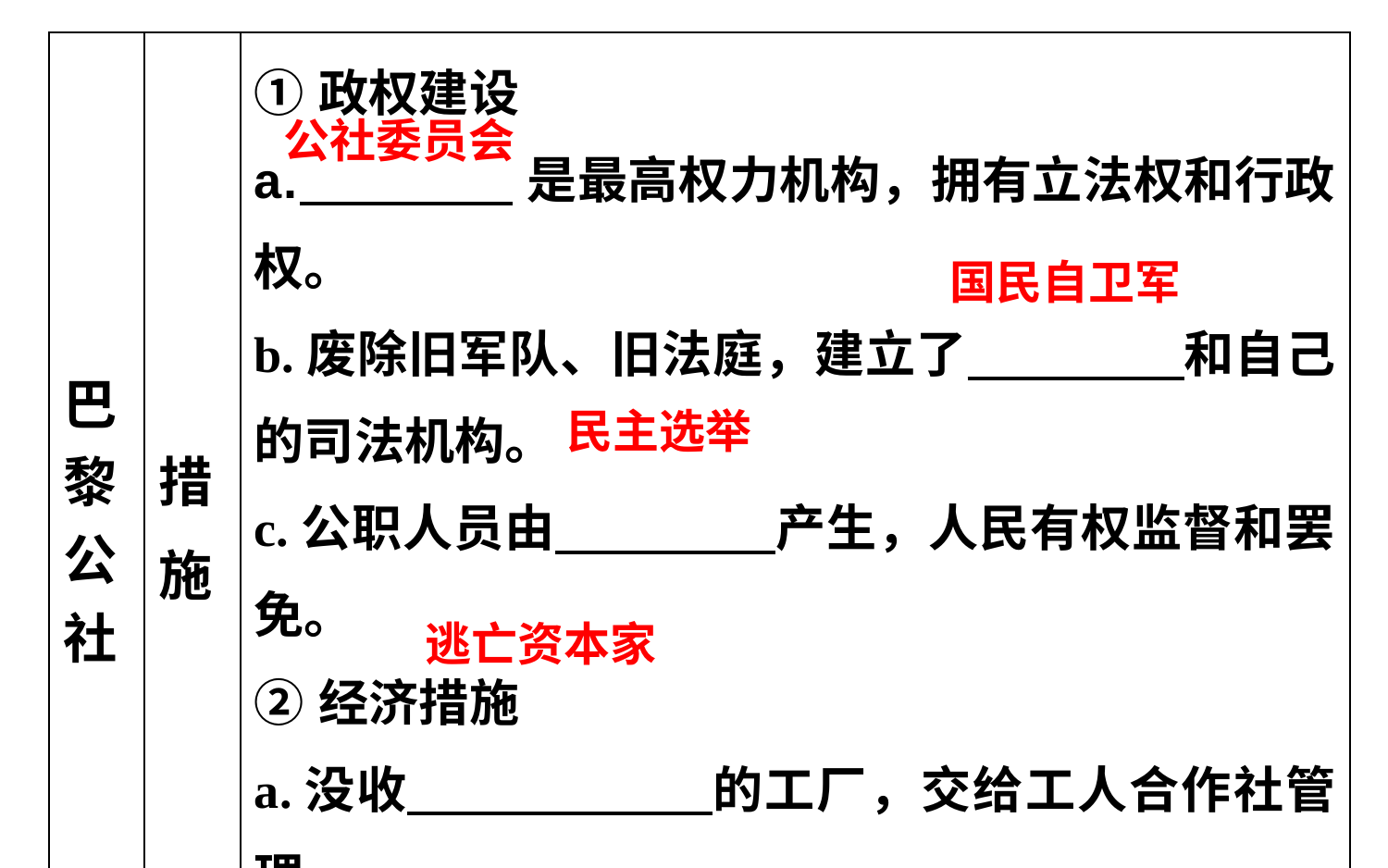

| 巴 黎 公 社 | 措 施 | ①政权建设 是最高权力机构，拥有立法权和行政权。 b.废除旧军队、旧法庭，建立了 和自己的司法机构。 c.公职人员由 产生，人民有权监督和罢免。 ②经济措施 a.没收 的工厂，交给工人合作社管理。 b.实行八小时工作日。 |
| --- | --- | --- |
公社委员会
国民自卫军
民主选举
逃亡资本家